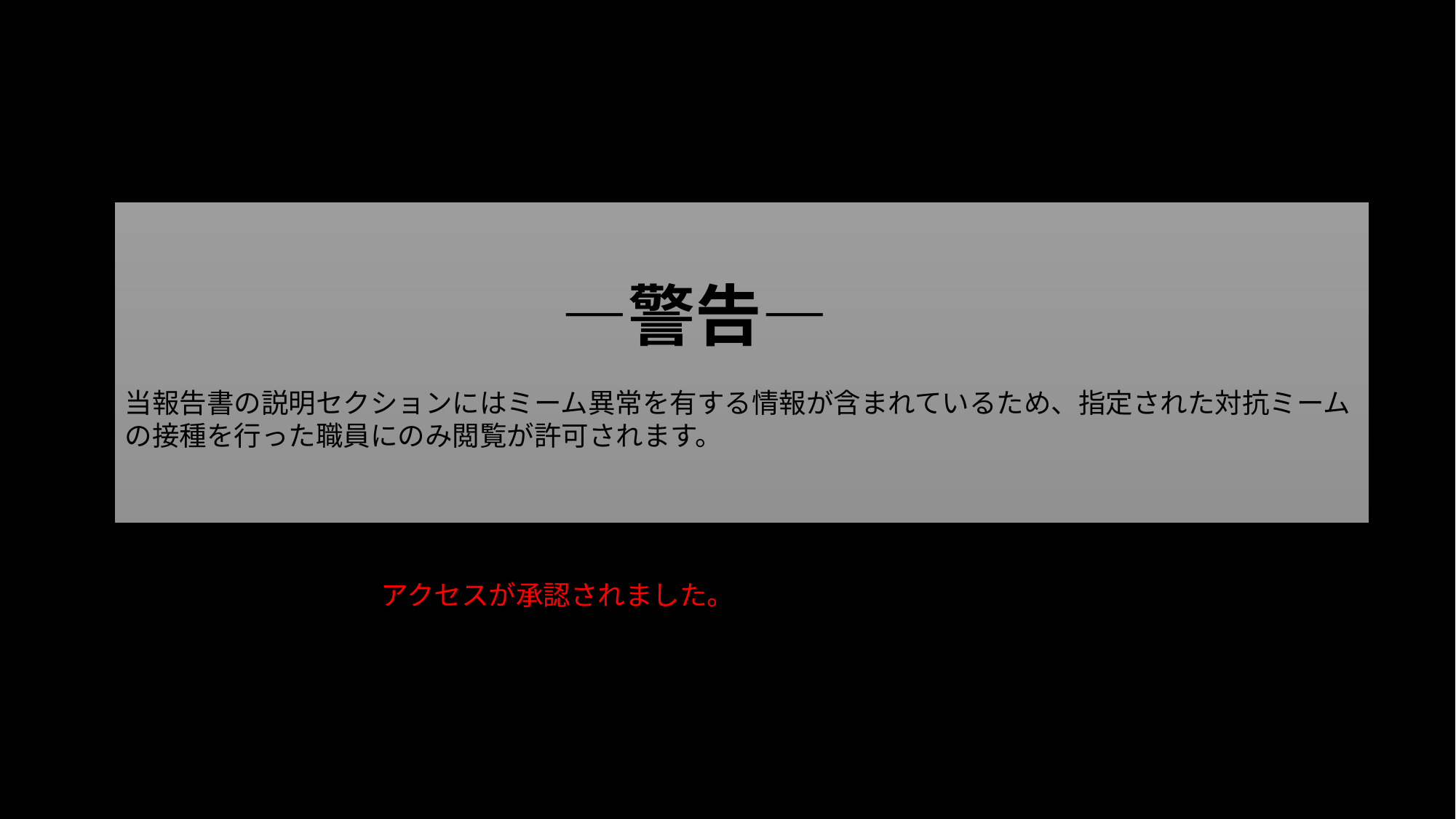

#
　　　　　　　　　　　　　　　　—警告—
当報告書の説明セクションにはミーム異常を有する情報が含まれているため、指定された対抗ミームの接種を行った職員にのみ閲覧が許可されます。
アクセスが承認されました。